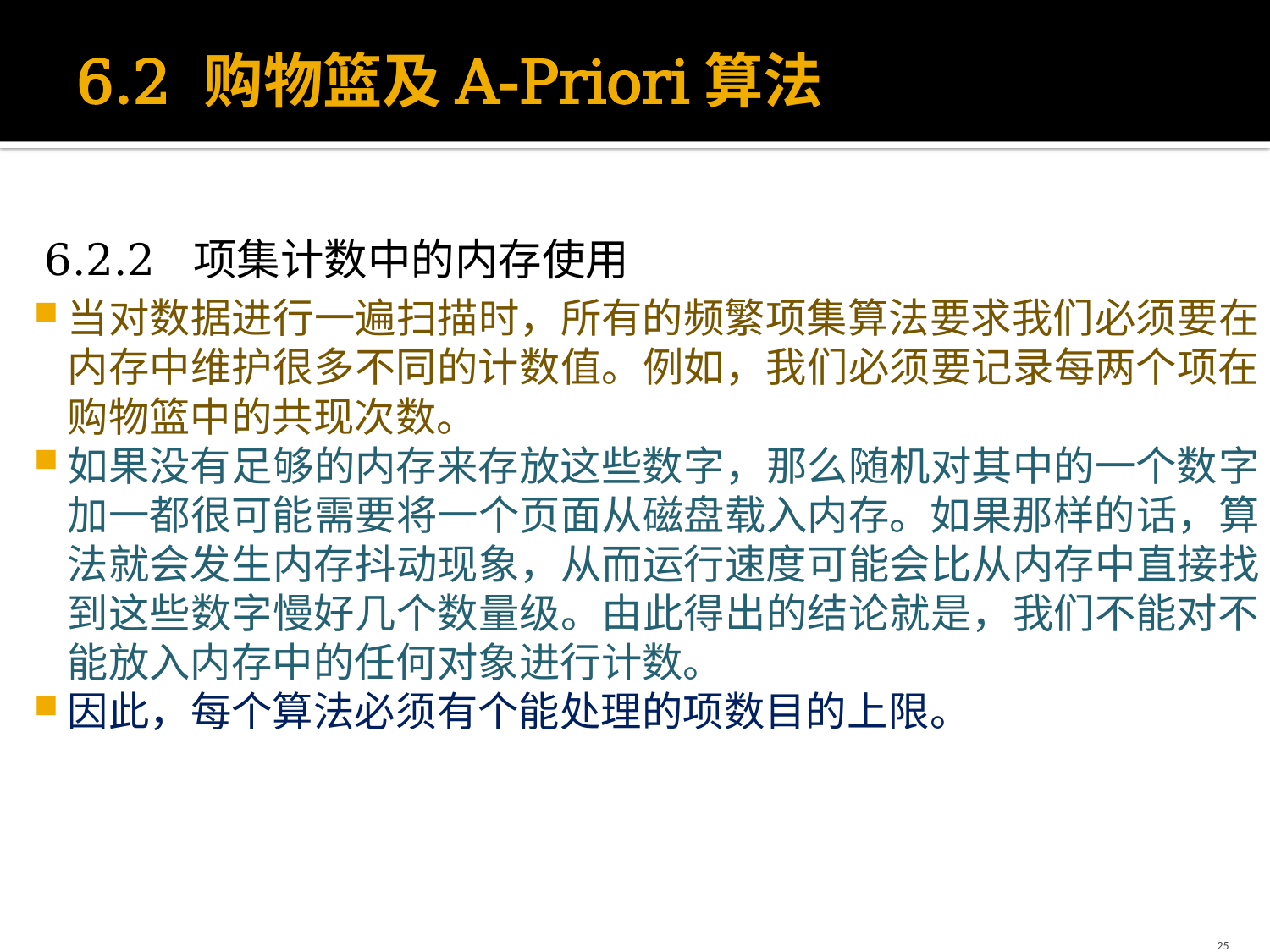

# 6.2 购物篮及A-Priori算法
6.2.2  项集计数中的内存使用
当对数据进行一遍扫描时，所有的频繁项集算法要求我们必须要在内存中维护很多不同的计数值。例如，我们必须要记录每两个项在购物篮中的共现次数。
如果没有足够的内存来存放这些数字，那么随机对其中的一个数字加一都很可能需要将一个页面从磁盘载入内存。如果那样的话，算法就会发生内存抖动现象，从而运行速度可能会比从内存中直接找到这些数字慢好几个数量级。由此得出的结论就是，我们不能对不能放入内存中的任何对象进行计数。
因此，每个算法必须有个能处理的项数目的上限。

25